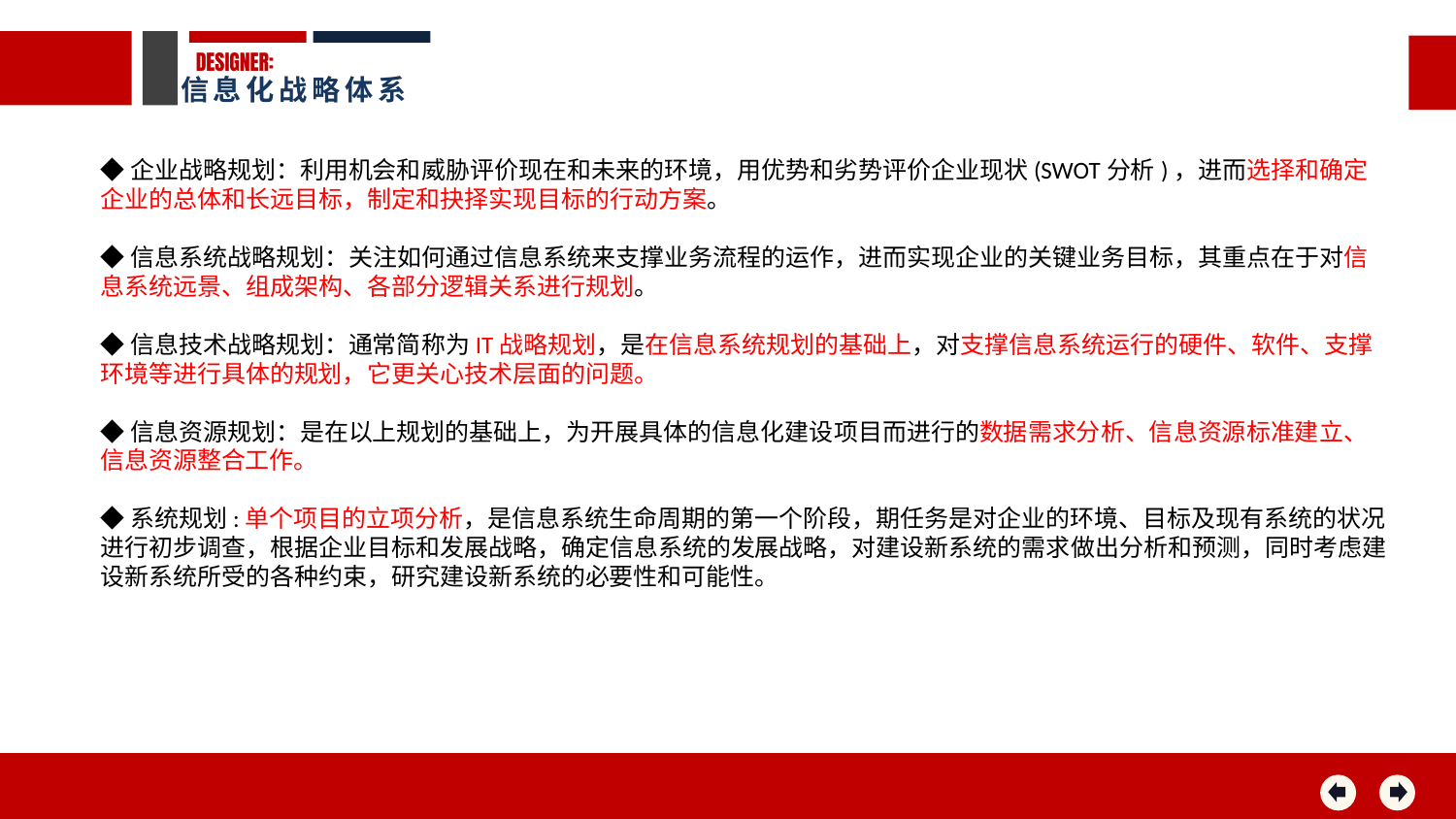

DESIGNER:
信息化战略体系
◆企业战略规划：利用机会和威胁评价现在和未来的环境，用优势和劣势评价企业现状(SWOT分析)，进而选择和确定企业的总体和长远目标，制定和抉择实现目标的行动方案。

◆信息系统战略规划：关注如何通过信息系统来支撑业务流程的运作，进而实现企业的关键业务目标，其重点在于对信息系统远景、组成架构、各部分逻辑关系进行规划。

◆信息技术战略规划：通常简称为IT战略规划，是在信息系统规划的基础上，对支撑信息系统运行的硬件、软件、支撑环境等进行具体的规划，它更关心技术层面的问题。

◆信息资源规划：是在以上规划的基础上，为开展具体的信息化建设项目而进行的数据需求分析、信息资源标准建立、信息资源整合工作。

◆系统规划:单个项目的立项分析，是信息系统生命周期的第一个阶段，期任务是对企业的环境、目标及现有系统的状况进行初步调查，根据企业目标和发展战略，确定信息系统的发展战略，对建设新系统的需求做出分析和预测，同时考虑建设新系统所受的各种约束，研究建设新系统的必要性和可能性。